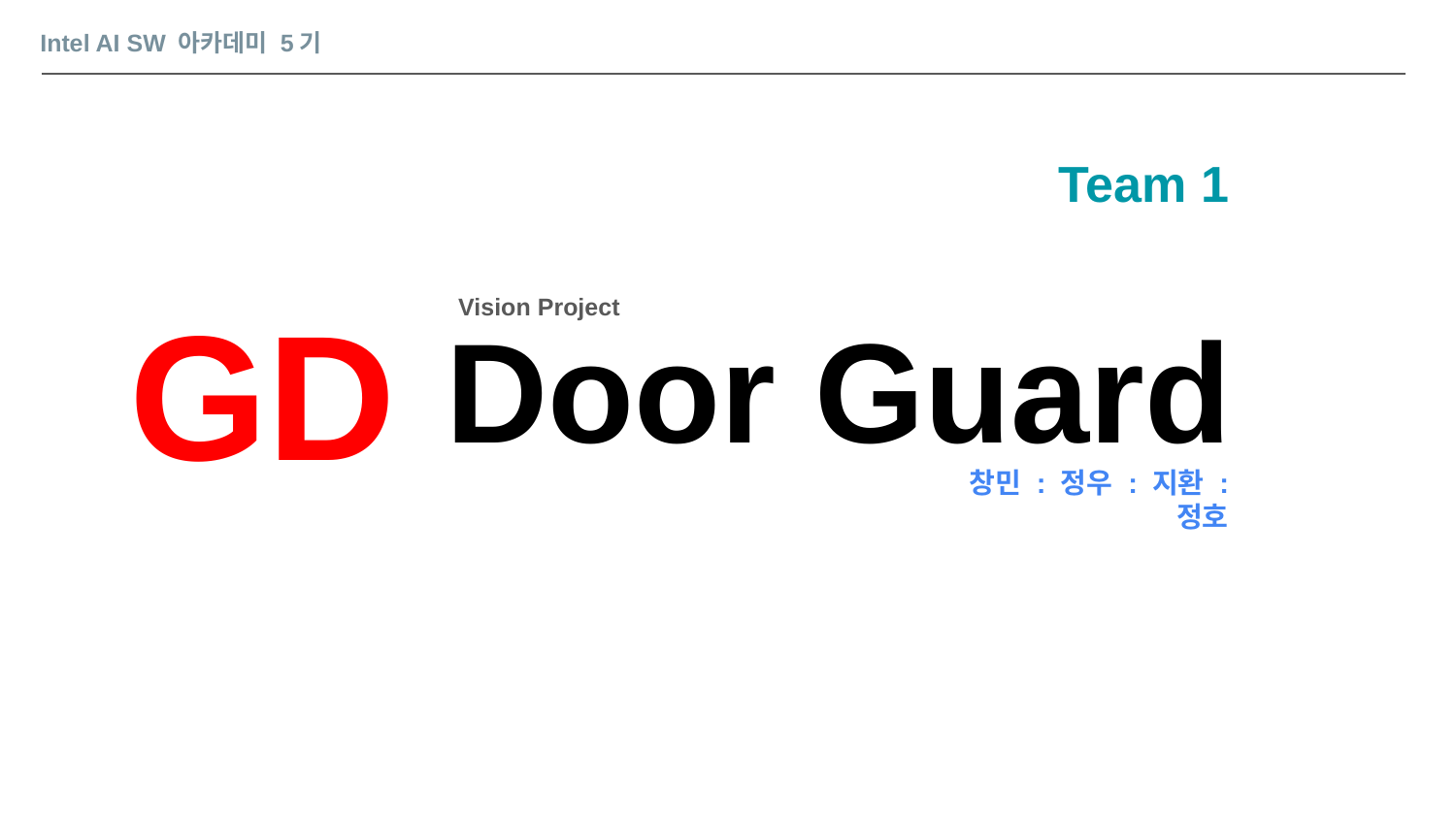

Intel AI SW 아카데미 5기
Team 1
GD
Vision Project

Door Guard

창민 : 정우 : 지환 : 정호